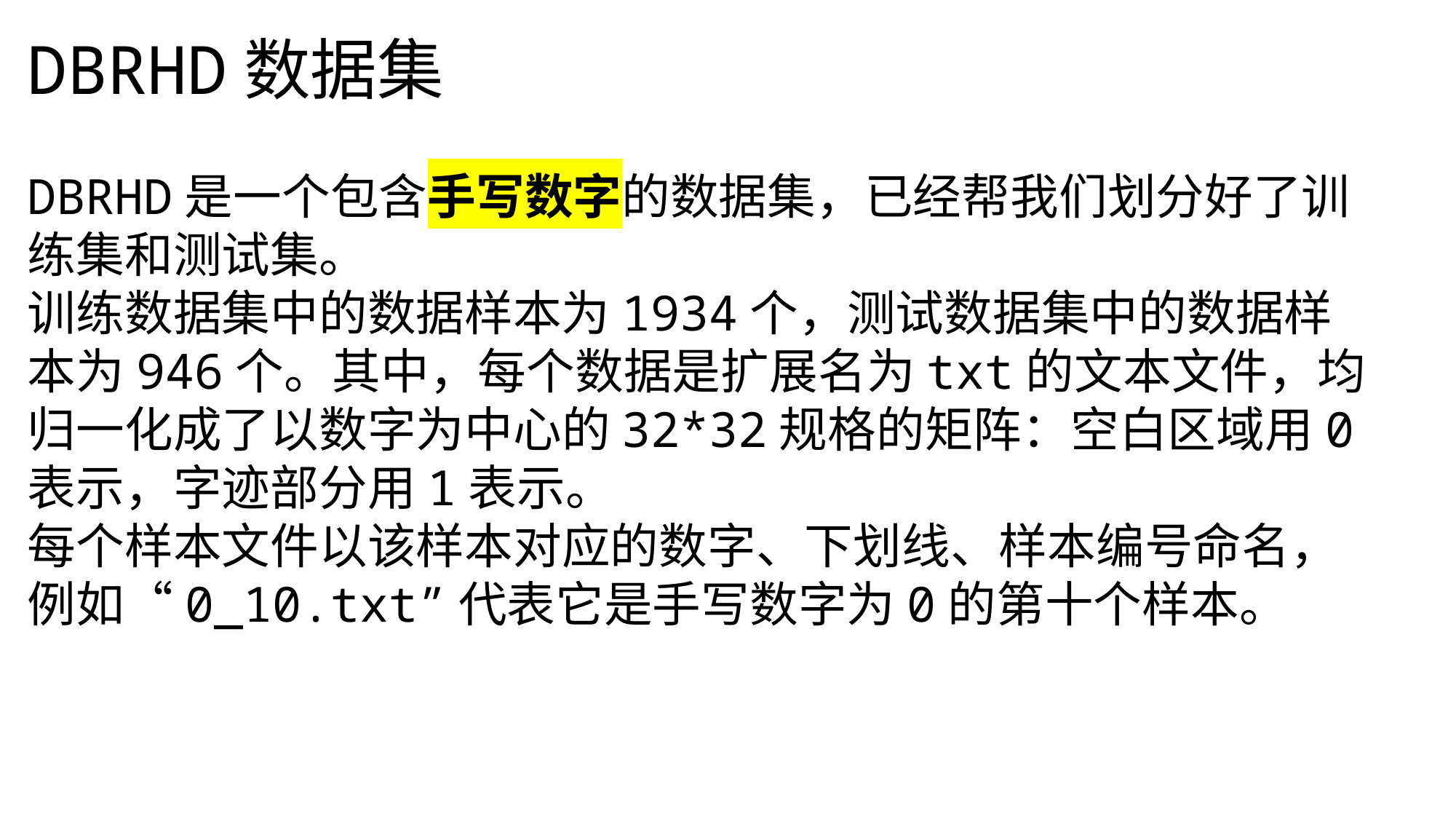

DBRHD数据集

DBRHD是一个包含手写数字的数据集，已经帮我们划分好了训练集和测试集。
训练数据集中的数据样本为1934个，测试数据集中的数据样本为946个。其中，每个数据是扩展名为txt的文本文件，均归一化成了以数字为中心的32*32规格的矩阵：空白区域用0表示，字迹部分用1表示。
每个样本文件以该样本对应的数字、下划线、样本编号命名，例如“0_10.txt”代表它是手写数字为0的第十个样本。